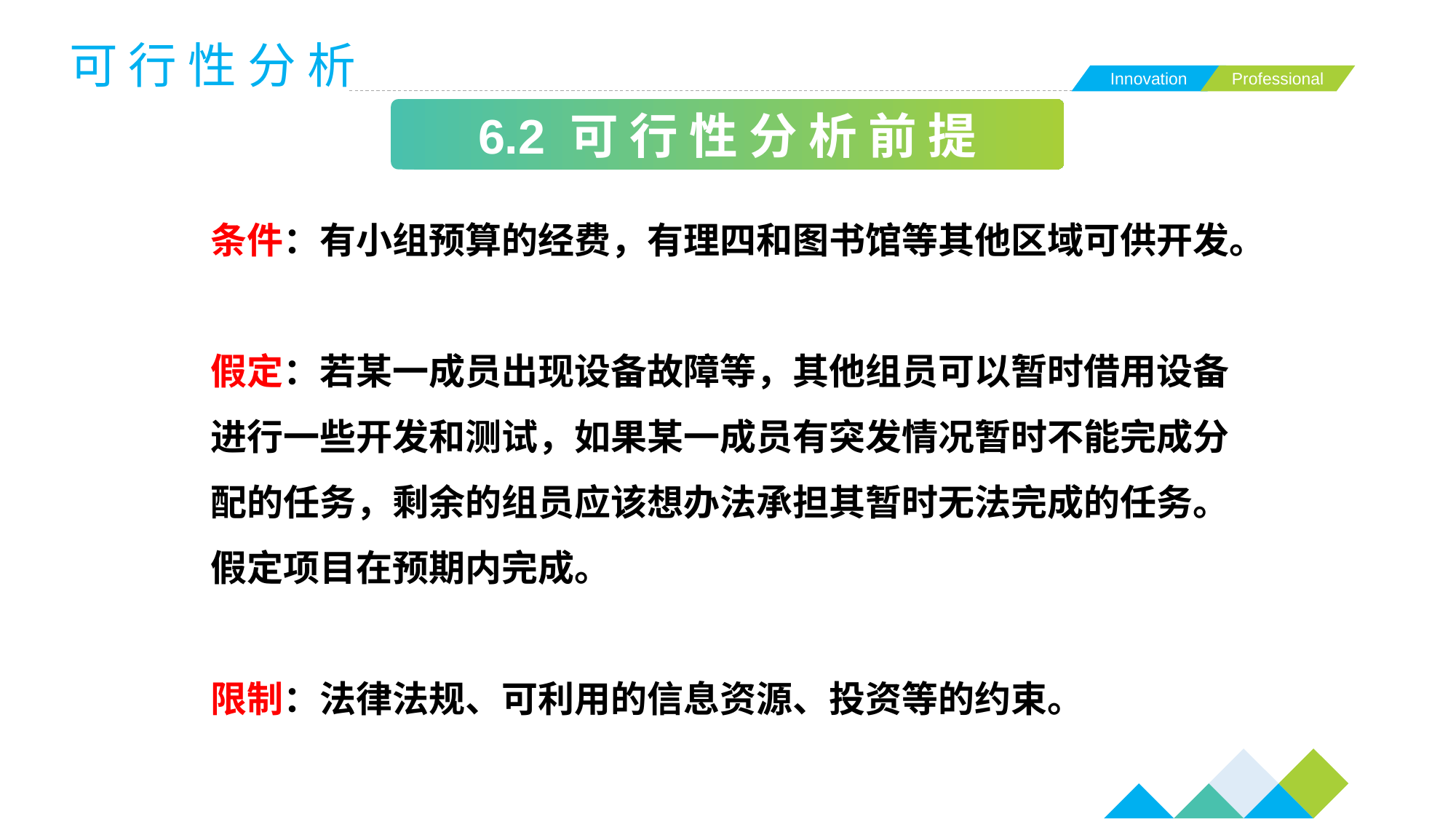

可 行 性 分 析
6.2 可 行 性 分 析 前 提
条件：有小组预算的经费，有理四和图书馆等其他区域可供开发。

假定：若某一成员出现设备故障等，其他组员可以暂时借用设备进行一些开发和测试，如果某一成员有突发情况暂时不能完成分配的任务，剩余的组员应该想办法承担其暂时无法完成的任务。假定项目在预期内完成。

限制：法律法规、可利用的信息资源、投资等的约束。